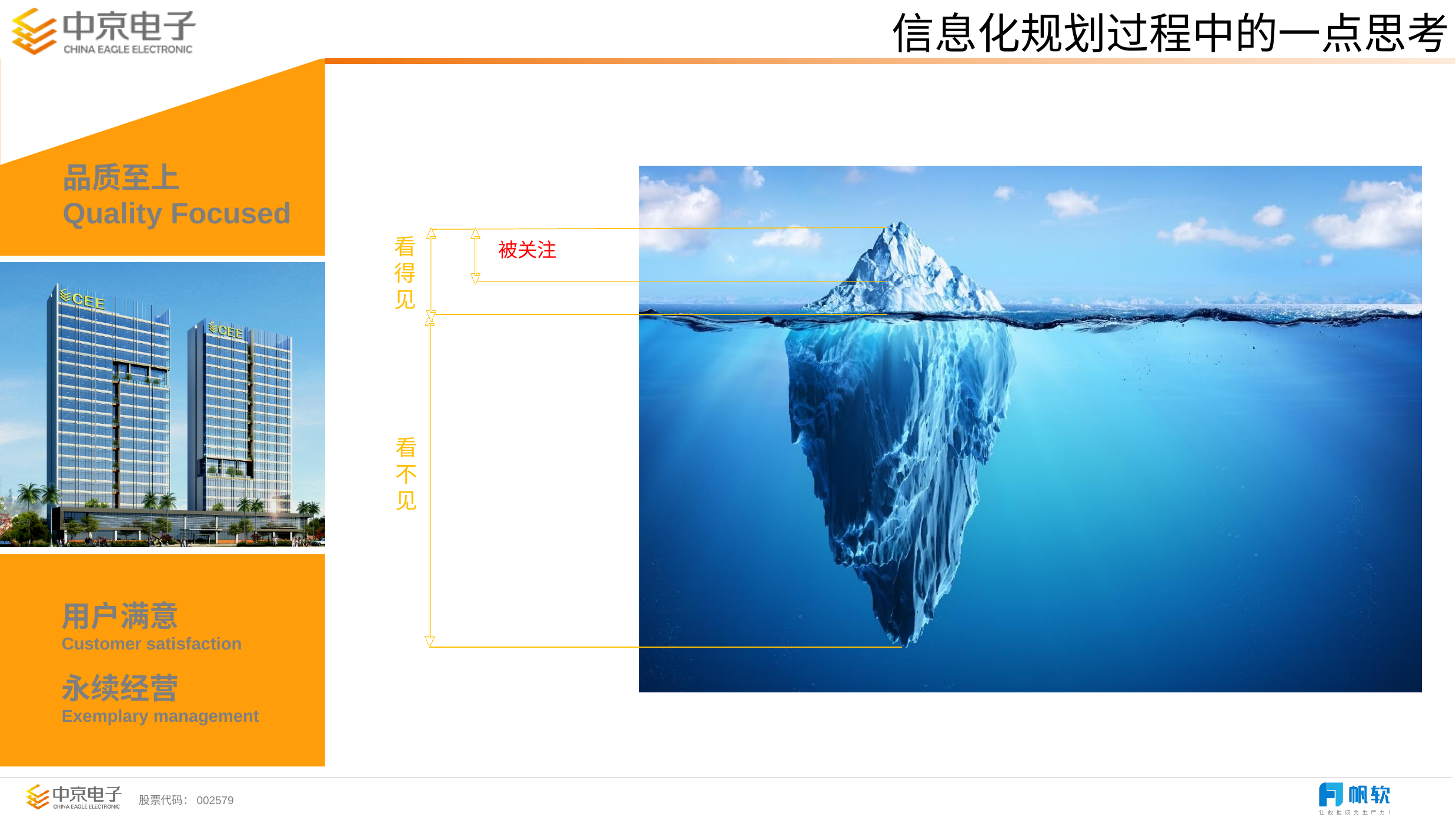

信息化规划过程中的一点思考

看  得  见
被关注

看  不  见